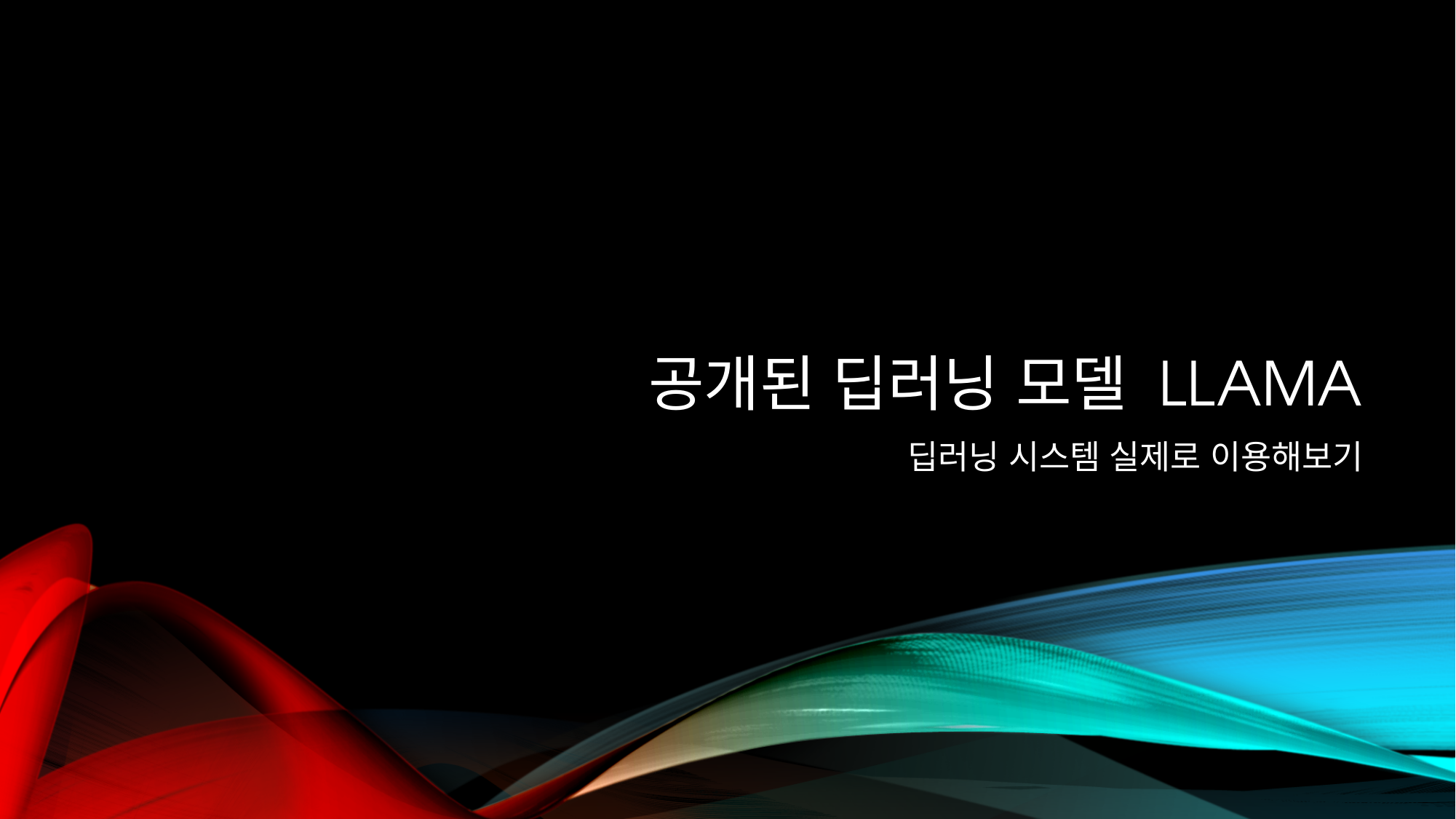

# 공개된 딥러닝 모델 LLAMA
딥러닝 시스템 실제로 이용해보기